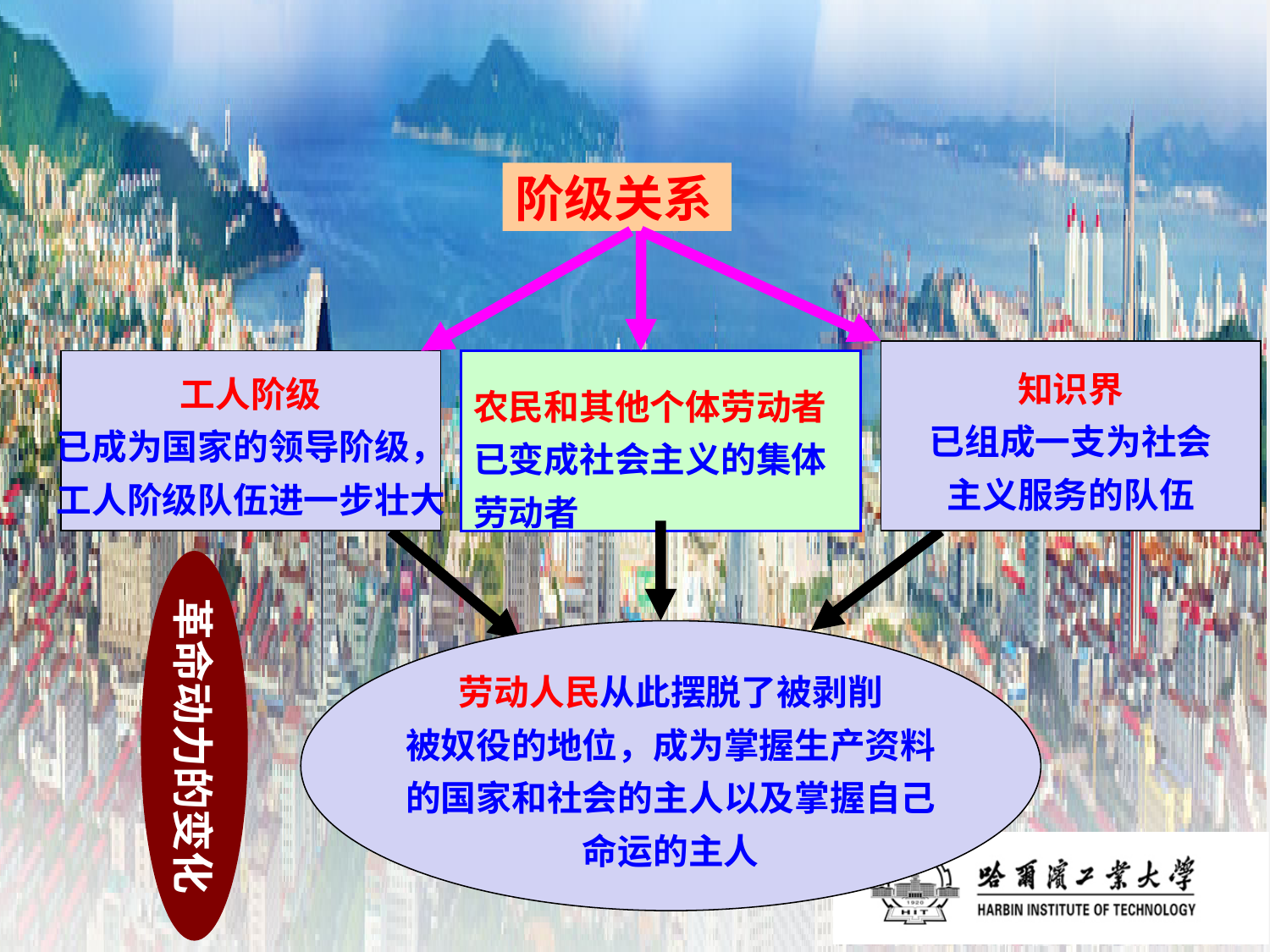

# 阶级关系

知识界
已组成一支为社会
主义服务的队伍
工人阶级
已成为国家的领导阶级，
工人阶级队伍进一步壮大

农民和其他个体劳动者
已变成社会主义的集体劳动者

革命动力的变化
劳动人民从此摆脱了被剥削
被奴役的地位，成为掌握生产资料
的国家和社会的主人以及掌握自己
命运的主人